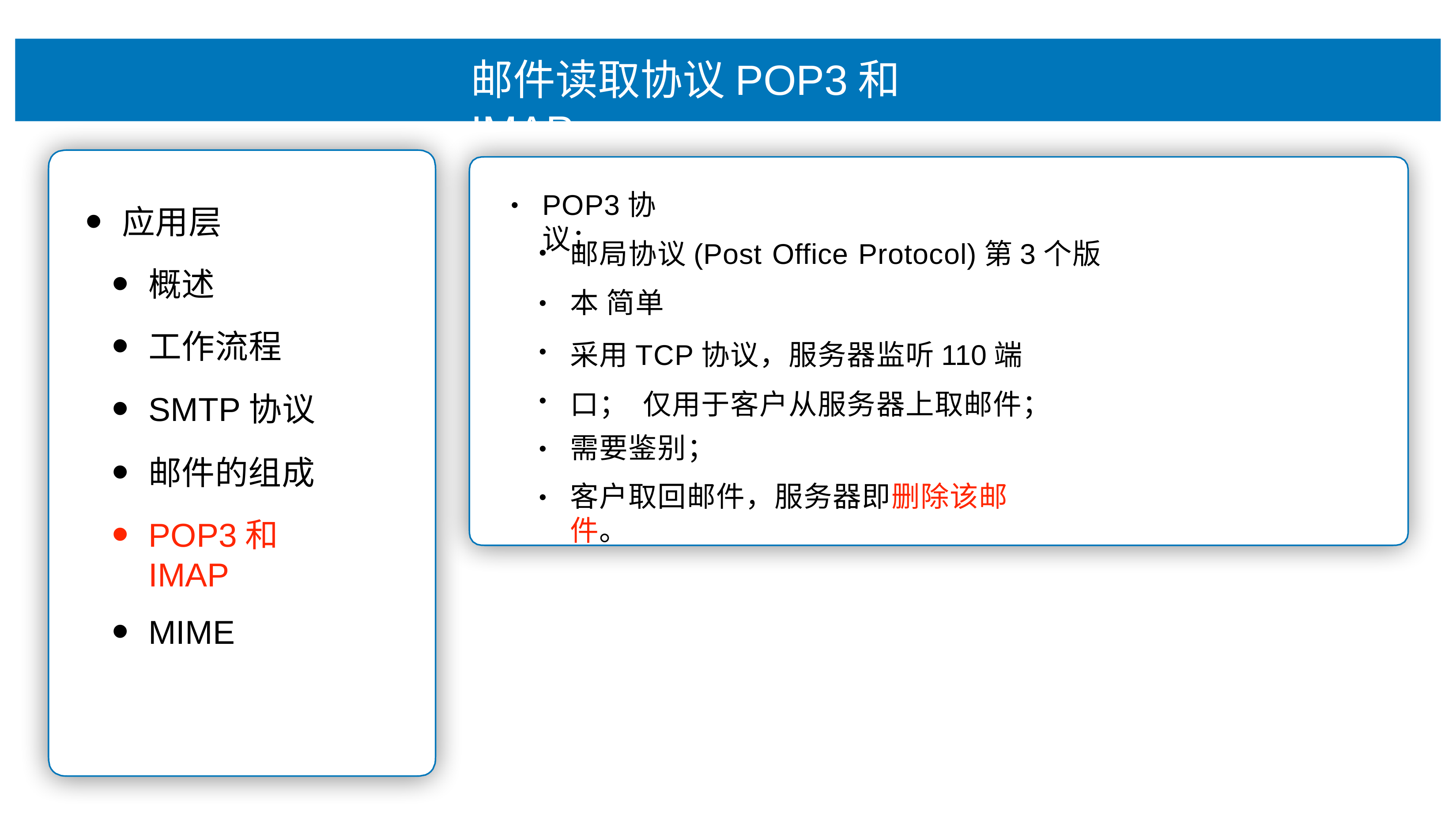

# 邮件读取协议POP3和IMAP

POP3协议：
•
应⽤层
概述
⼯作流程
SMTP协议
邮件的组成
POP3和IMAP
MIME
邮局协议(Post Office Protocol)第3个版本 简单
采⽤TCP协议，服务器监听110端⼝；  仅⽤于客户从服务器上取邮件；
需要鉴别；
客户取回邮件，服务器即删除该邮件。
•
•
•
•
•